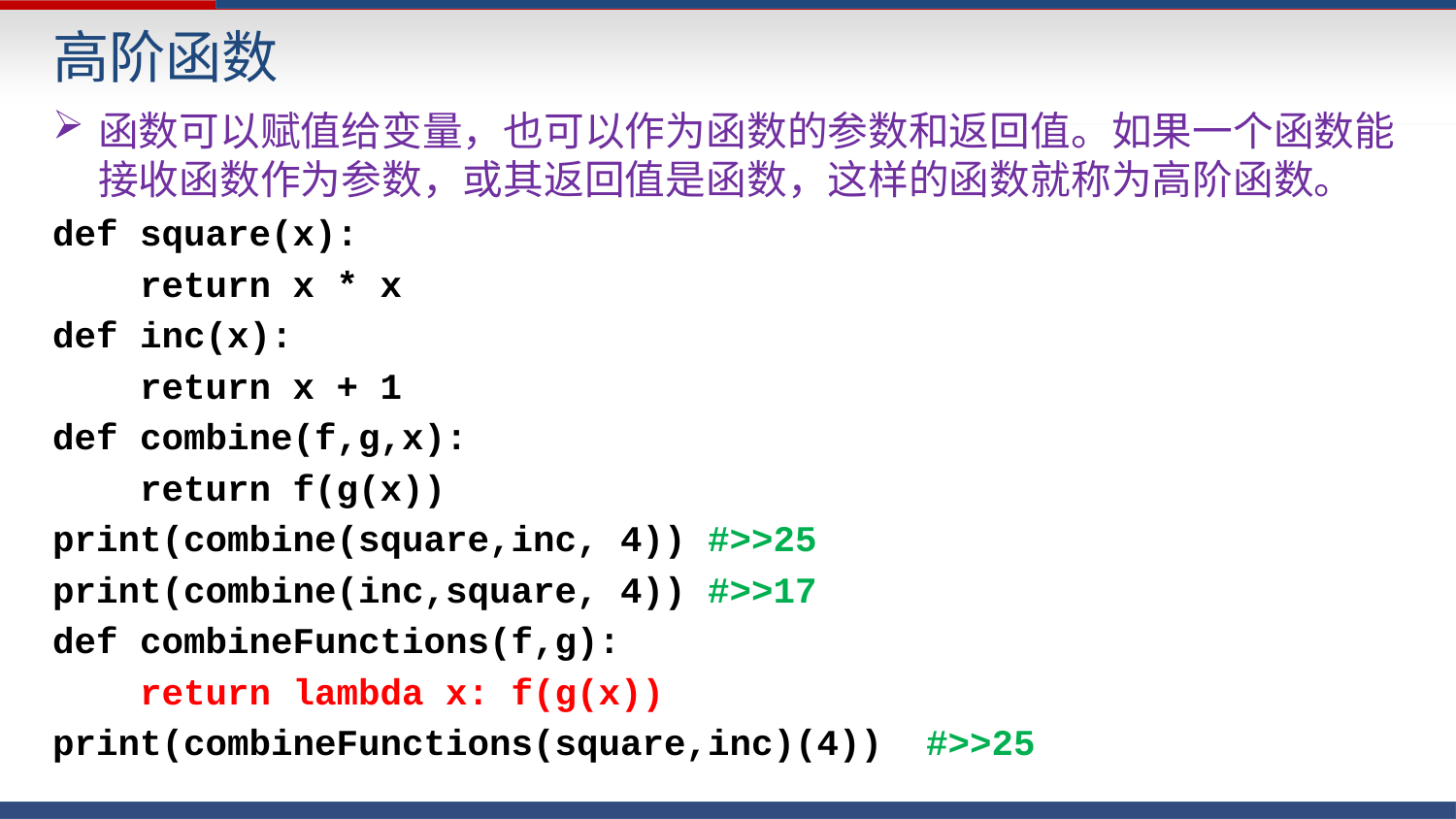

高阶函数
函数可以赋值给变量，也可以作为函数的参数和返回值。如果一个函数能接收函数作为参数，或其返回值是函数，这样的函数就称为高阶函数。
def square(x):
    return x * x
def inc(x):
    return x + 1
def combine(f,g,x):
    return f(g(x))
print(combine(square,inc, 4)) #>>25
print(combine(inc,square, 4)) #>>17
def combineFunctions(f,g):
    return lambda x: f(g(x))
print(combineFunctions(square,inc)(4))	#>>25